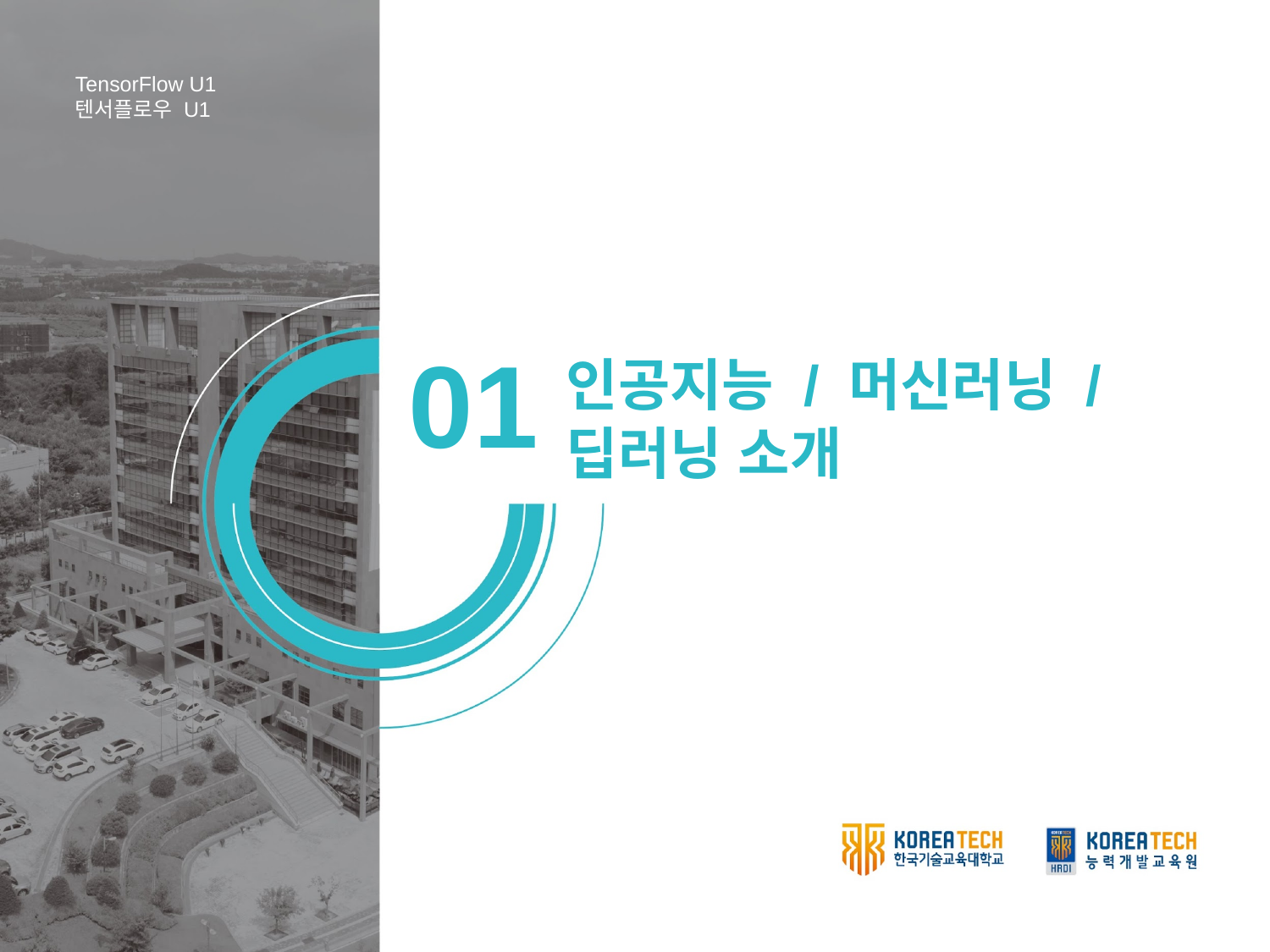

TensorFlow U1
텐서플로우 U1
01
인공지능 / 머신러닝 / 딥러닝 소개